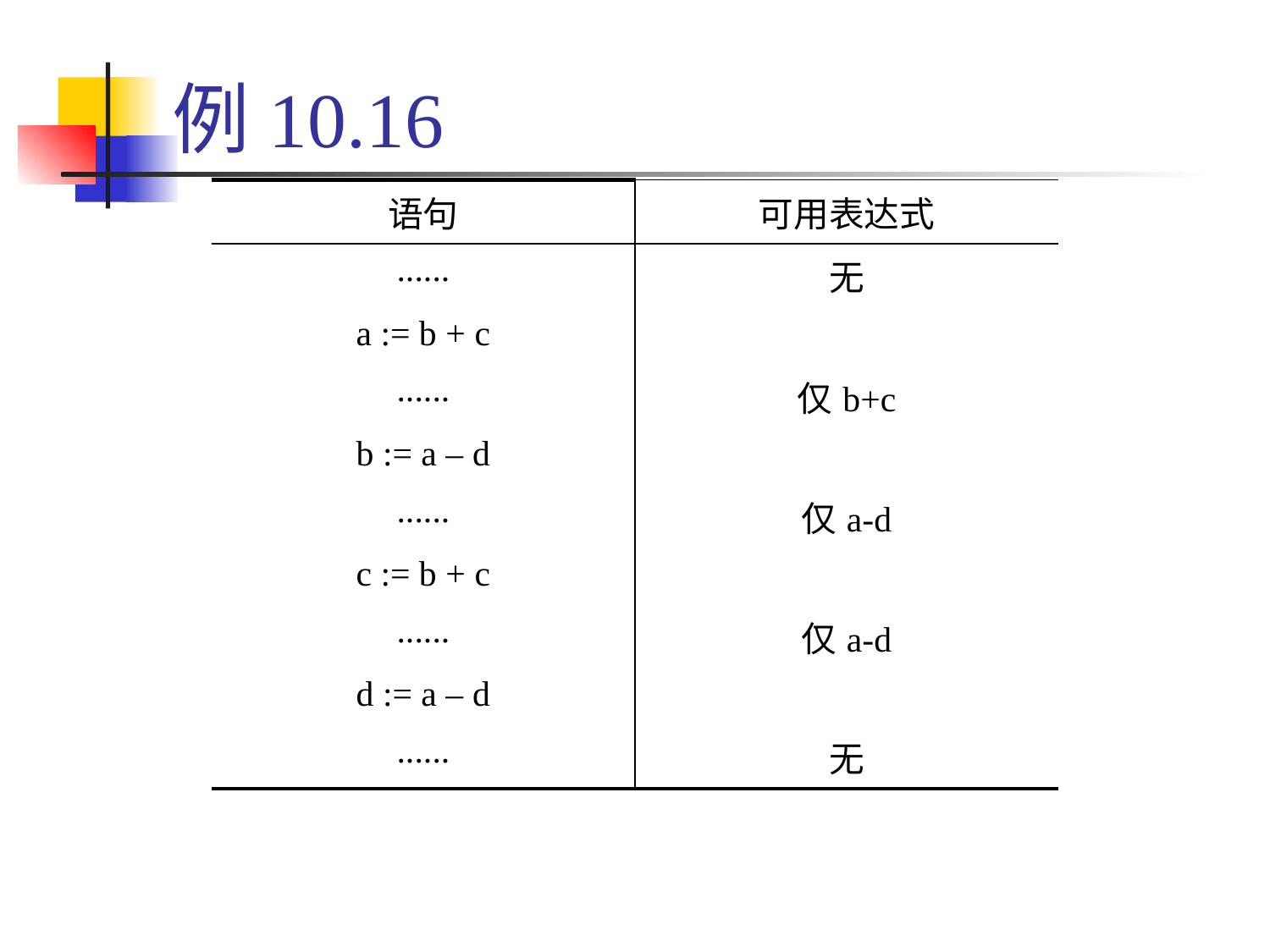

# 例10.16
| 语句 | 可用表达式 |
| --- | --- |
| ...... | 无 |
| a := b + c |  |
| ...... | 仅b+c |
| b := a – d |  |
| ...... | 仅a-d |
| c := b + c |  |
| ...... | 仅a-d |
| d := a – d |  |
| ...... | 无 |